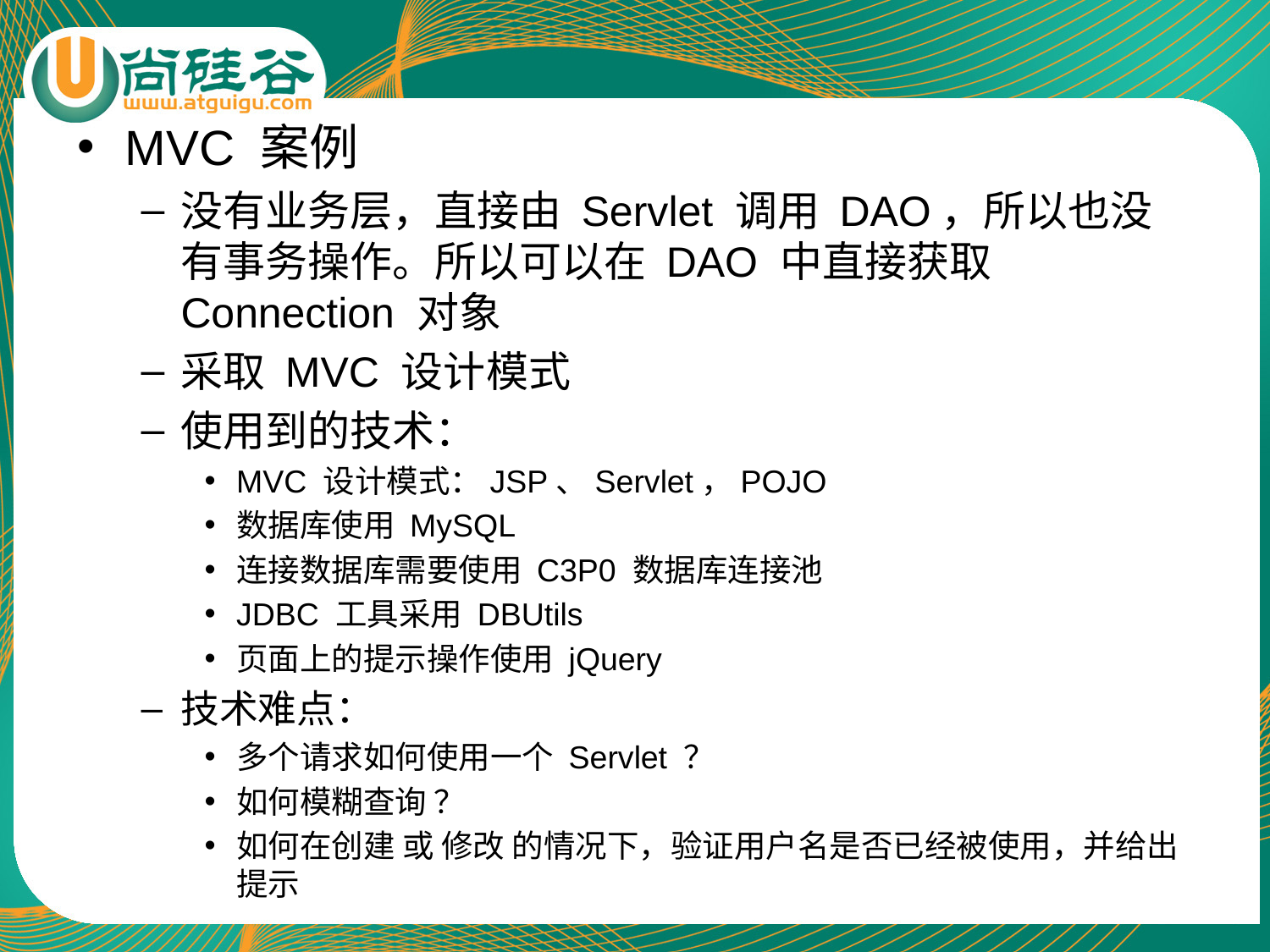

MVC 案例
没有业务层，直接由 Servlet 调用 DAO，所以也没有事务操作。所以可以在 DAO 中直接获取 Connection 对象
采取 MVC 设计模式
使用到的技术：
MVC 设计模式：JSP、Servlet，POJO
数据库使用 MySQL
连接数据库需要使用 C3P0 数据库连接池
JDBC 工具采用 DBUtils
页面上的提示操作使用 jQuery
技术难点：
多个请求如何使用一个 Servlet ？
如何模糊查询 ？
如何在创建 或 修改 的情况下，验证用户名是否已经被使用，并给出提示